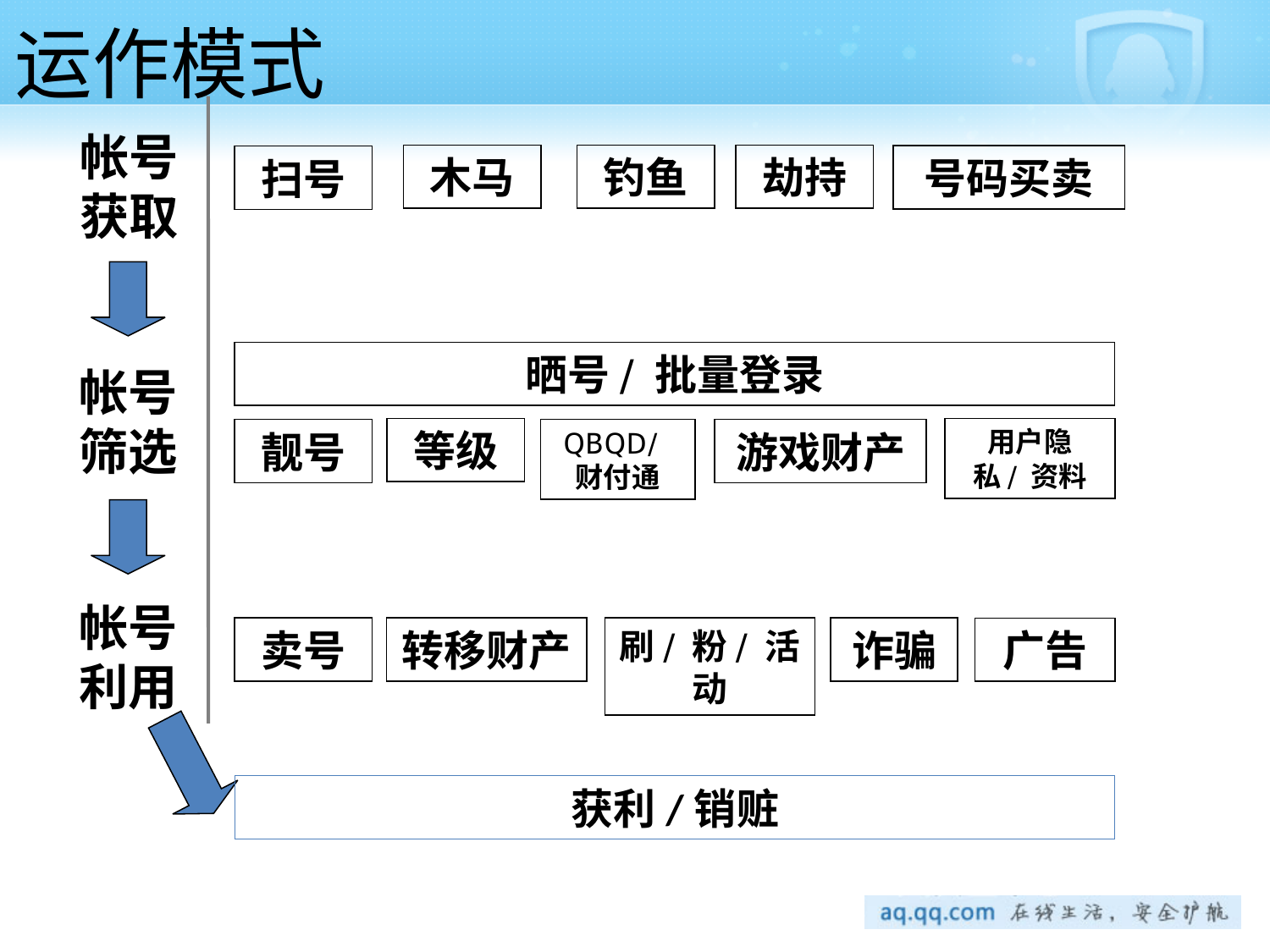

# 运作模式

帐号获取
木马
钓鱼
劫持
号码买卖
扫号

晒号/批量登录
帐号筛选
等级
用户隐私/资料
靓号
QBQD/财付通
游戏财产

帐号利用
卖号
转移财产
刷/粉/活动
诈骗
广告

获利/销赃